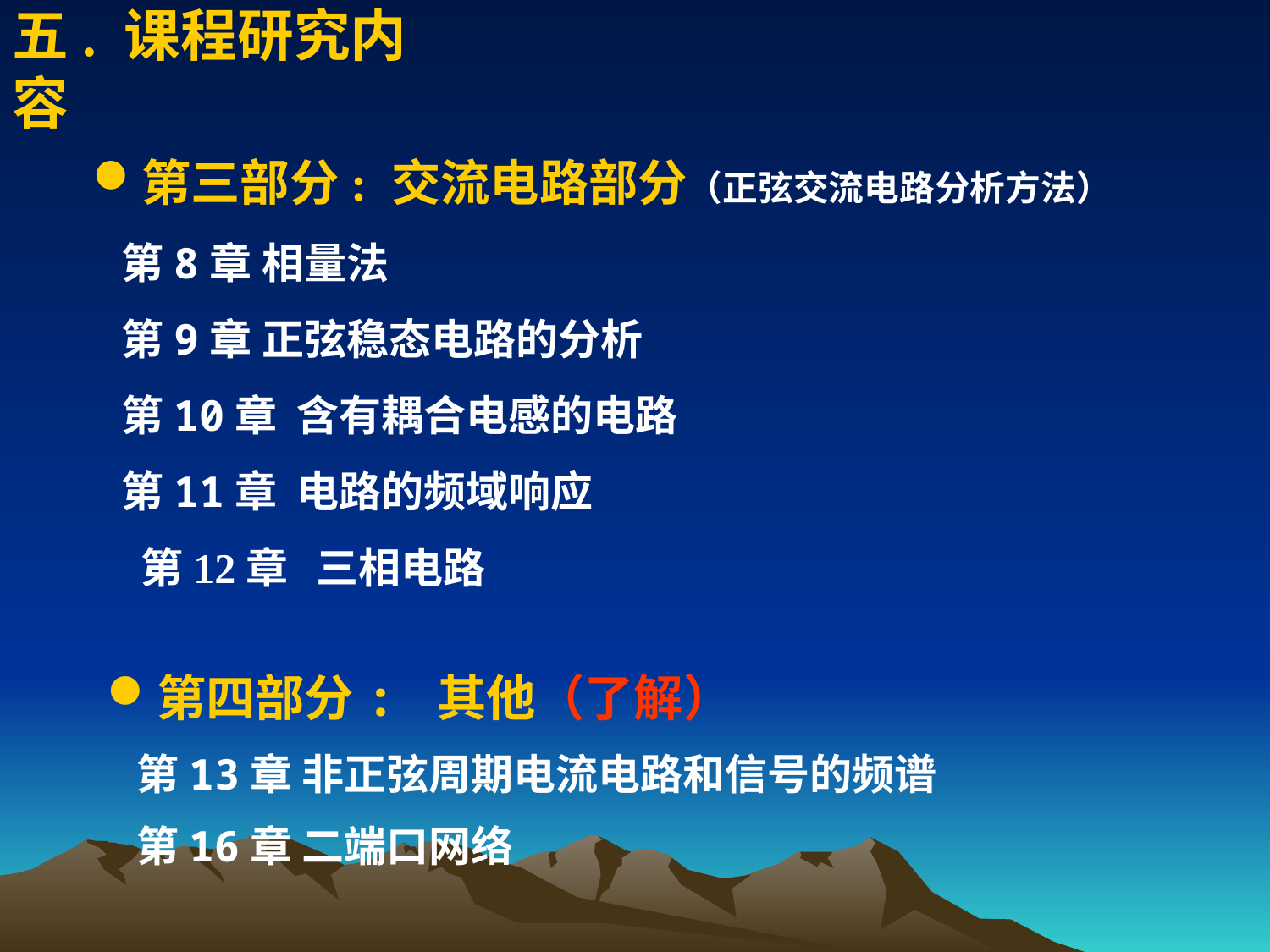

五. 课程研究内容
第三部分: 交流电路部分（正弦交流电路分析方法）
  第8章 相量法
  第9章 正弦稳态电路的分析
  第10章  含有耦合电感的电路
  第11章  电路的频域响应
    第12章   三相电路

第四部分: 其他（了解）
  第13章 非正弦周期电流电路和信号的频谱
  第16章 二端口网络